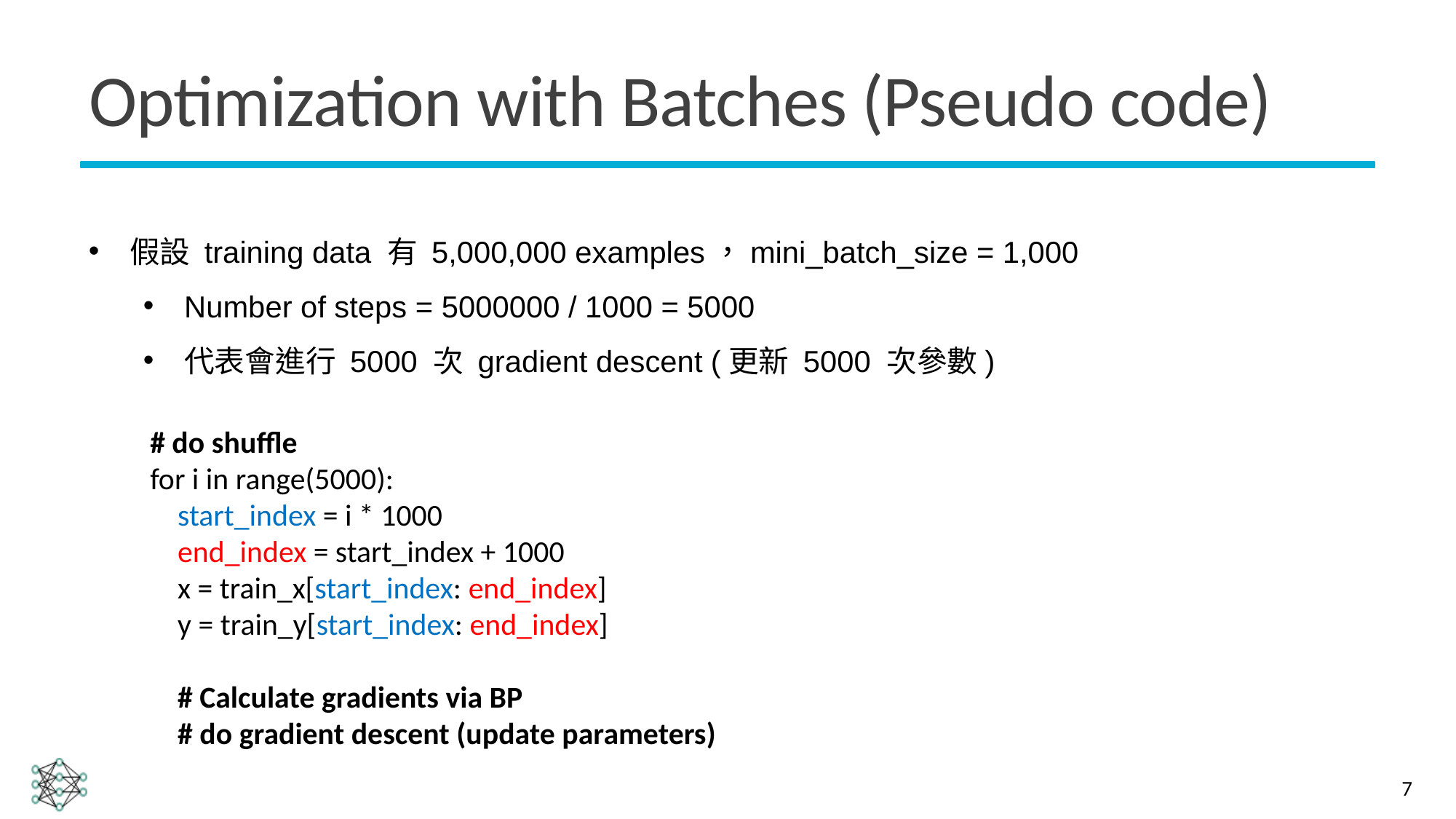

# Optimization with Batches (Pseudo code)
假設 training data 有 5,000,000 examples，mini_batch_size = 1,000
Number of steps = 5000000 / 1000 = 5000
代表會進行 5000 次 gradient descent (更新 5000 次參數)
# do shuffle
for i in range(5000):
    start_index = i * 1000
    end_index = start_index + 1000
    x = train_x[start_index: end_index]
    y = train_y[start_index: end_index]

    # Calculate gradients via BP
    # do gradient descent (update parameters)
7